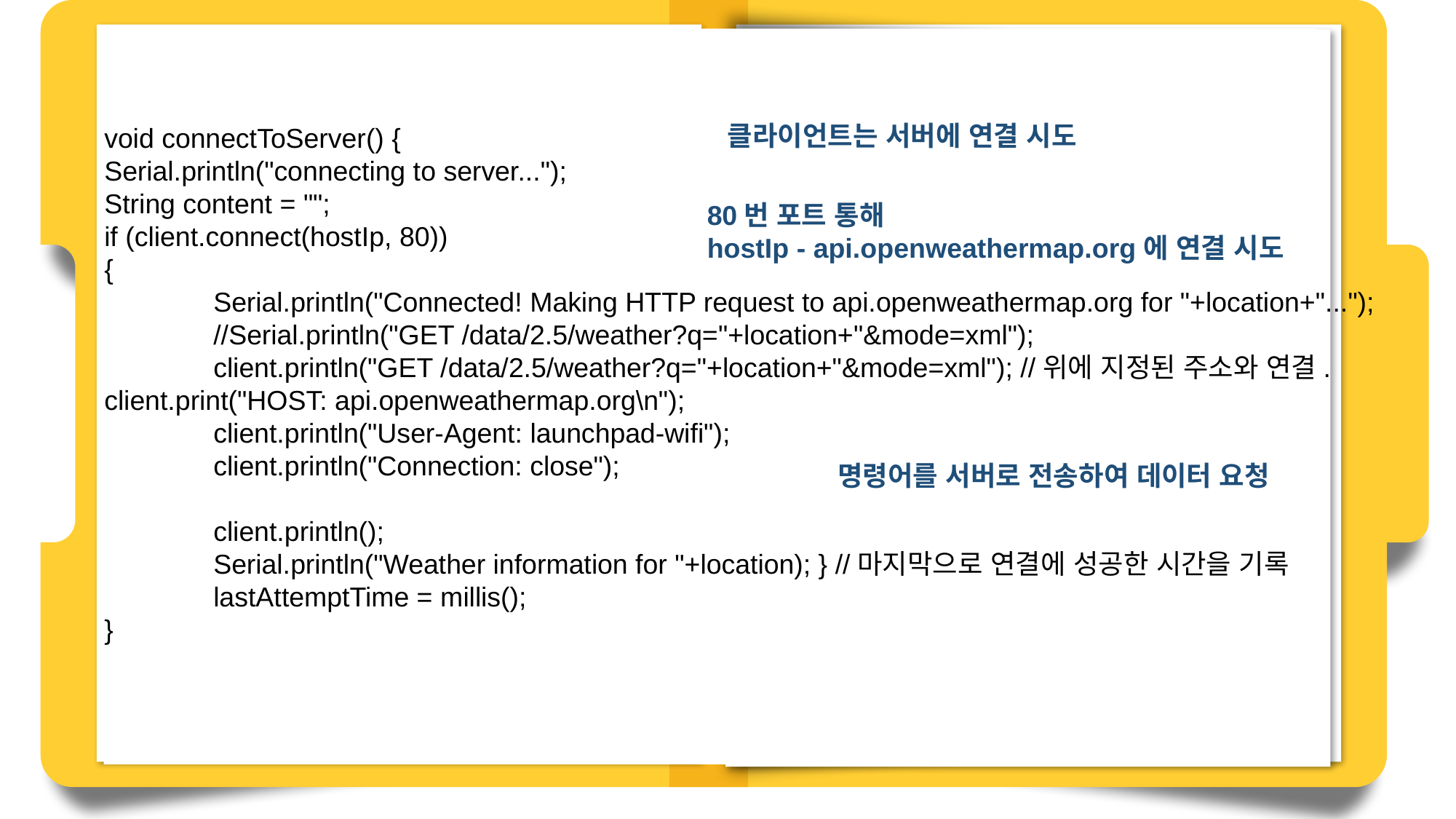

클라이언트는 서버에 연결 시도
void connectToServer() {
Serial.println("connecting to server...");
String content = "";
if (client.connect(hostIp, 80))
{
	Serial.println("Connected! Making HTTP request to api.openweathermap.org for "+location+"...");
	//Serial.println("GET /data/2.5/weather?q="+location+"&mode=xml");
	client.println("GET /data/2.5/weather?q="+location+"&mode=xml"); //위에 지정된 주소와 연결. 	client.print("HOST: api.openweathermap.org\n");
	client.println("User-Agent: launchpad-wifi");
	client.println("Connection: close");

	client.println();
	Serial.println("Weather information for "+location); } //마지막으로 연결에 성공한 시간을 기록
	lastAttemptTime = millis();
}
80번 포트 통해
hostIp - api.openweathermap.org에 연결 시도
명령어를 서버로 전송하여 데이터 요청